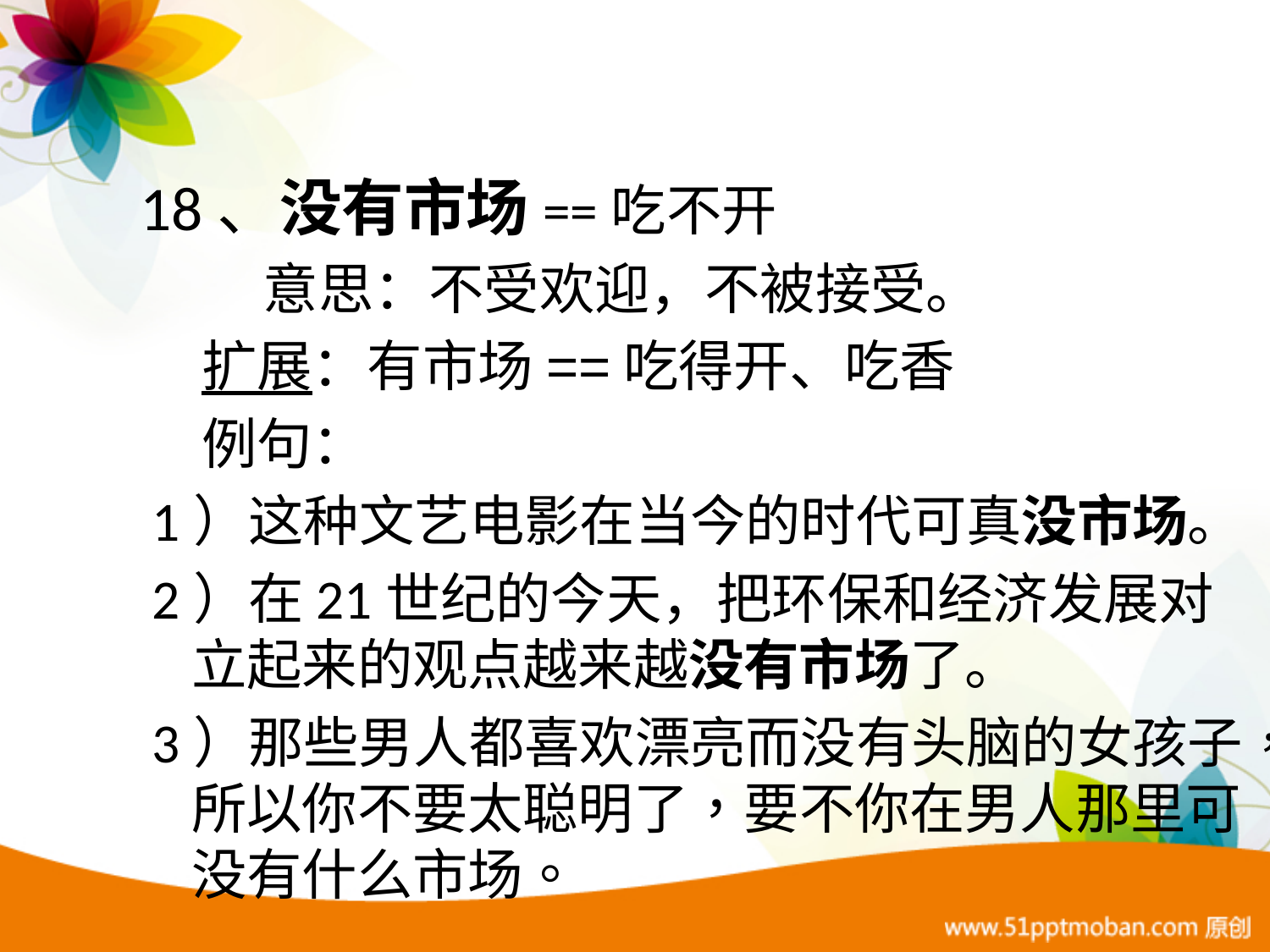

18、没有市场==吃不开
         意思：不受欢迎，不被接受。
    扩展：有市场==吃得开、吃香
    例句：
 1）这种文艺电影在当今的时代可真没市场。
 2）在21世纪的今天，把环保和经济发展对立起来的观点越来越没有市场了。
 3）那些男人都喜欢漂亮而没有头脑的女孩子，所以你不要太聪明了，要不你在男人那里可没有什么市场。